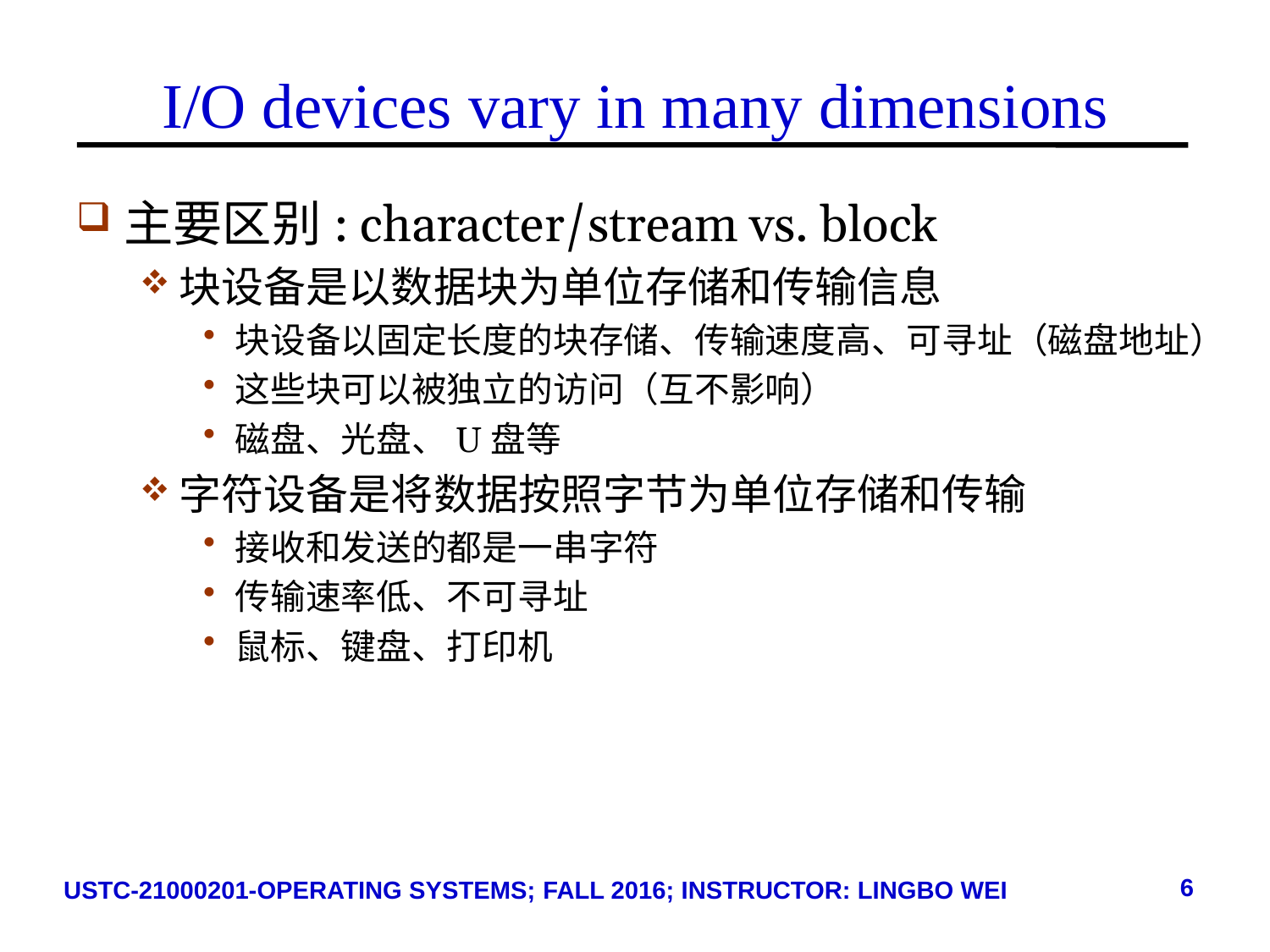

# I/O devices vary in many dimensions
主要区别: character/stream vs. block
块设备是以数据块为单位存储和传输信息
块设备以固定长度的块存储、传输速度高、可寻址（磁盘地址）
这些块可以被独立的访问（互不影响）
磁盘、光盘、U盘等
字符设备是将数据按照字节为单位存储和传输
接收和发送的都是一串字符
传输速率低、不可寻址
鼠标、键盘、打印机

6
USTC-21000201-OPERATING SYSTEMS; FALL 2016; INSTRUCTOR: LINGBO WEI